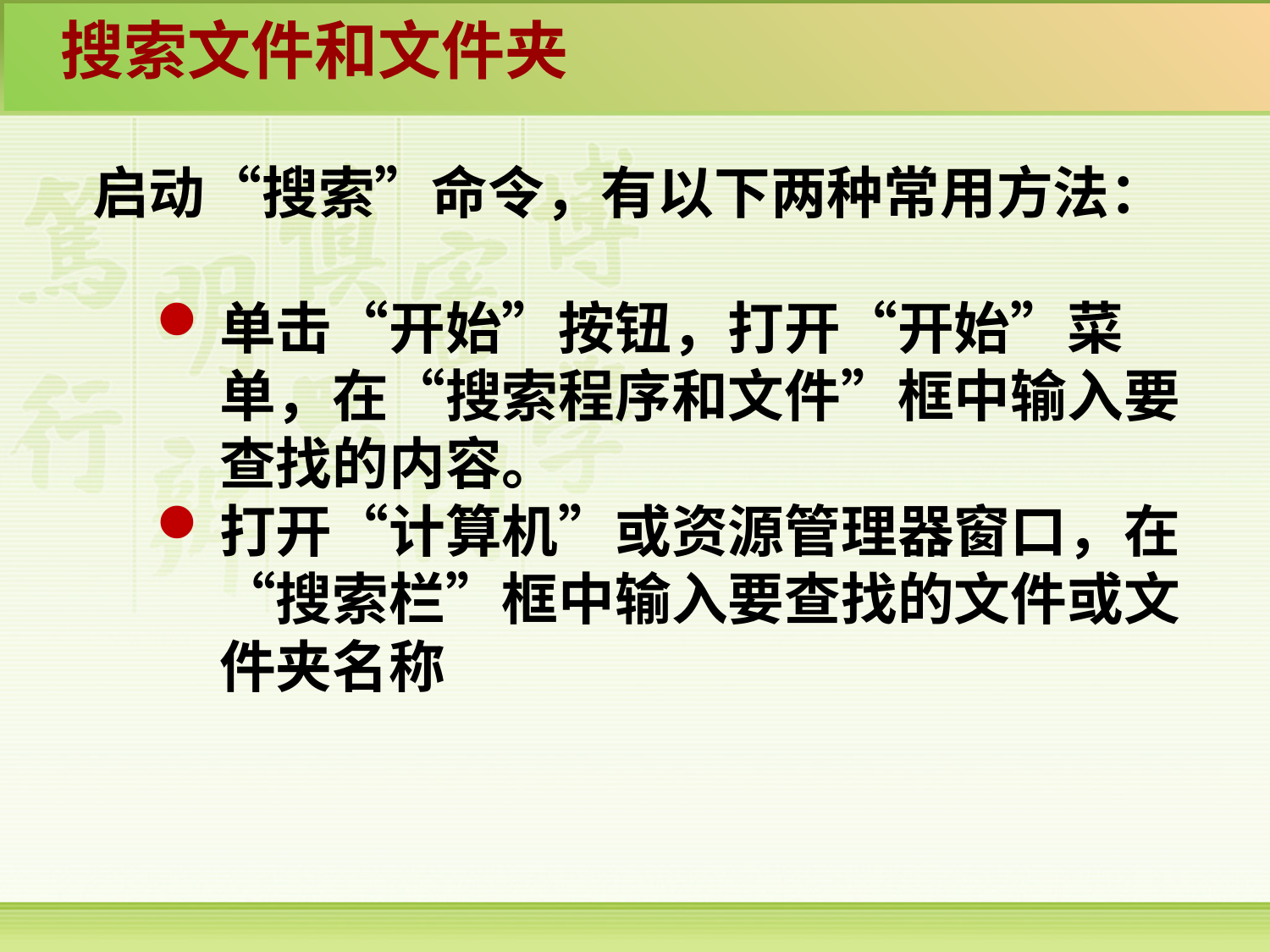

搜索文件和文件夹
启动“搜索”命令，有以下两种常用方法：

单击“开始”按钮，打开“开始”菜单，在“搜索程序和文件”框中输入要查找的内容。
打开“计算机”或资源管理器窗口，在“搜索栏”框中输入要查找的文件或文件夹名称

55